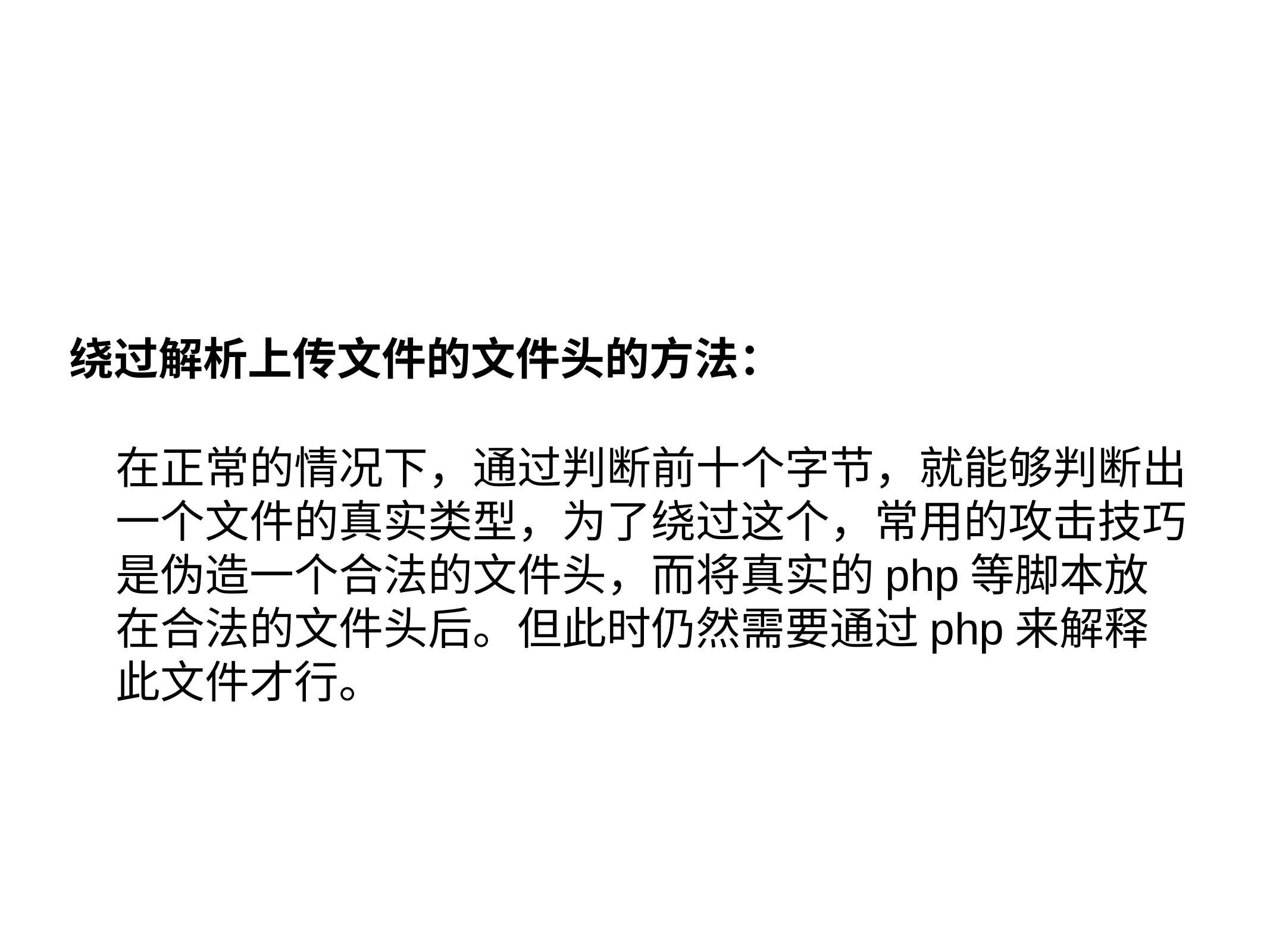

绕过解析上传文件的文件头的方法：
在正常的情况下，通过判断前十个字节，就能够判断出一个文件的真实类型，为了绕过这个，常用的攻击技巧是伪造一个合法的文件头，而将真实的php等脚本放在合法的文件头后。但此时仍然需要通过php来解释此文件才行。